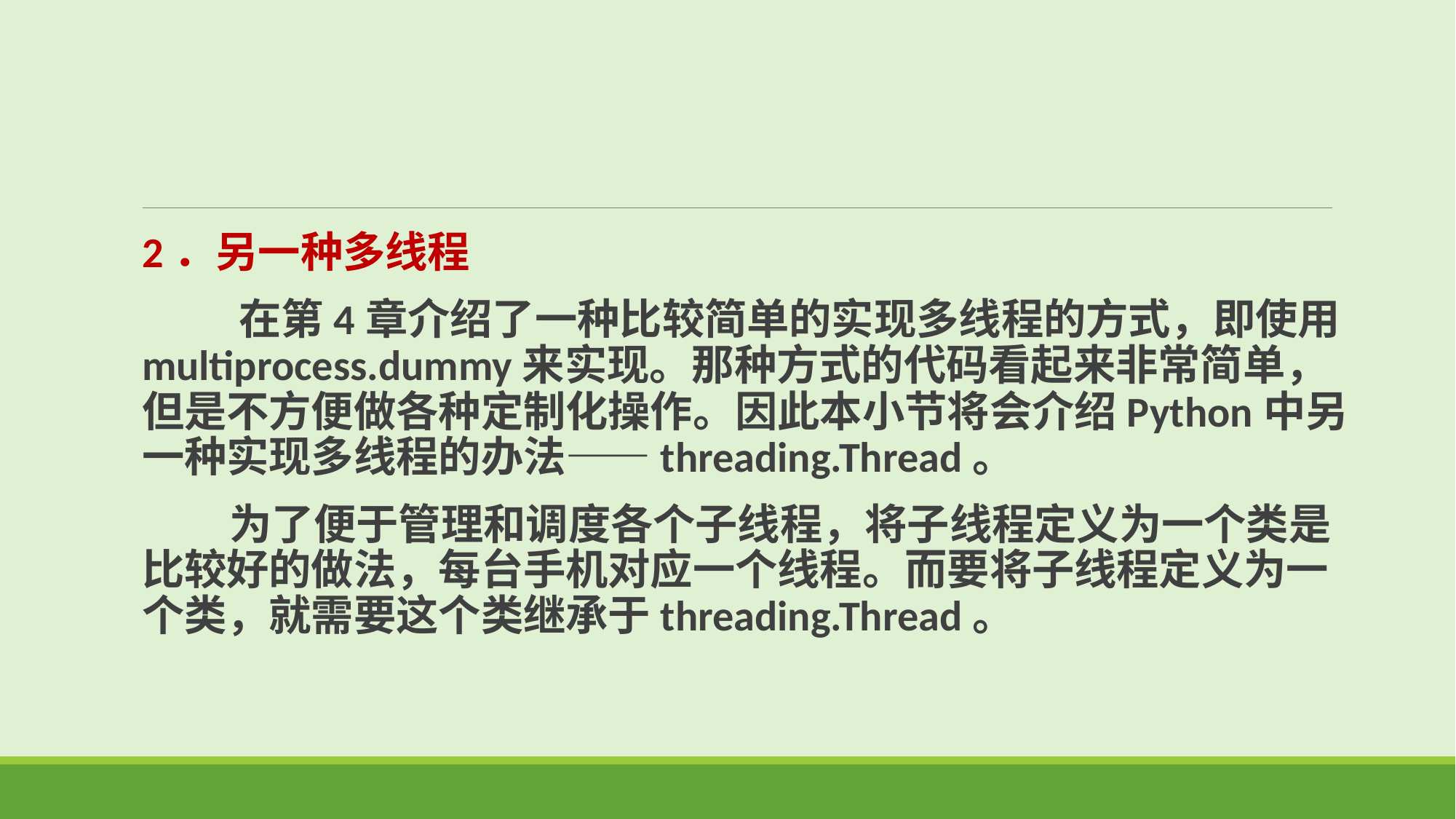

2．另一种多线程
         在第4章介绍了一种比较简单的实现多线程的方式，即使用multiprocess.dummy来实现。那种方式的代码看起来非常简单，但是不方便做各种定制化操作。因此本小节将会介绍Python中另一种实现多线程的办法——threading.Thread。
        为了便于管理和调度各个子线程，将子线程定义为一个类是比较好的做法，每台手机对应一个线程。而要将子线程定义为一个类，就需要这个类继承于threading.Thread。